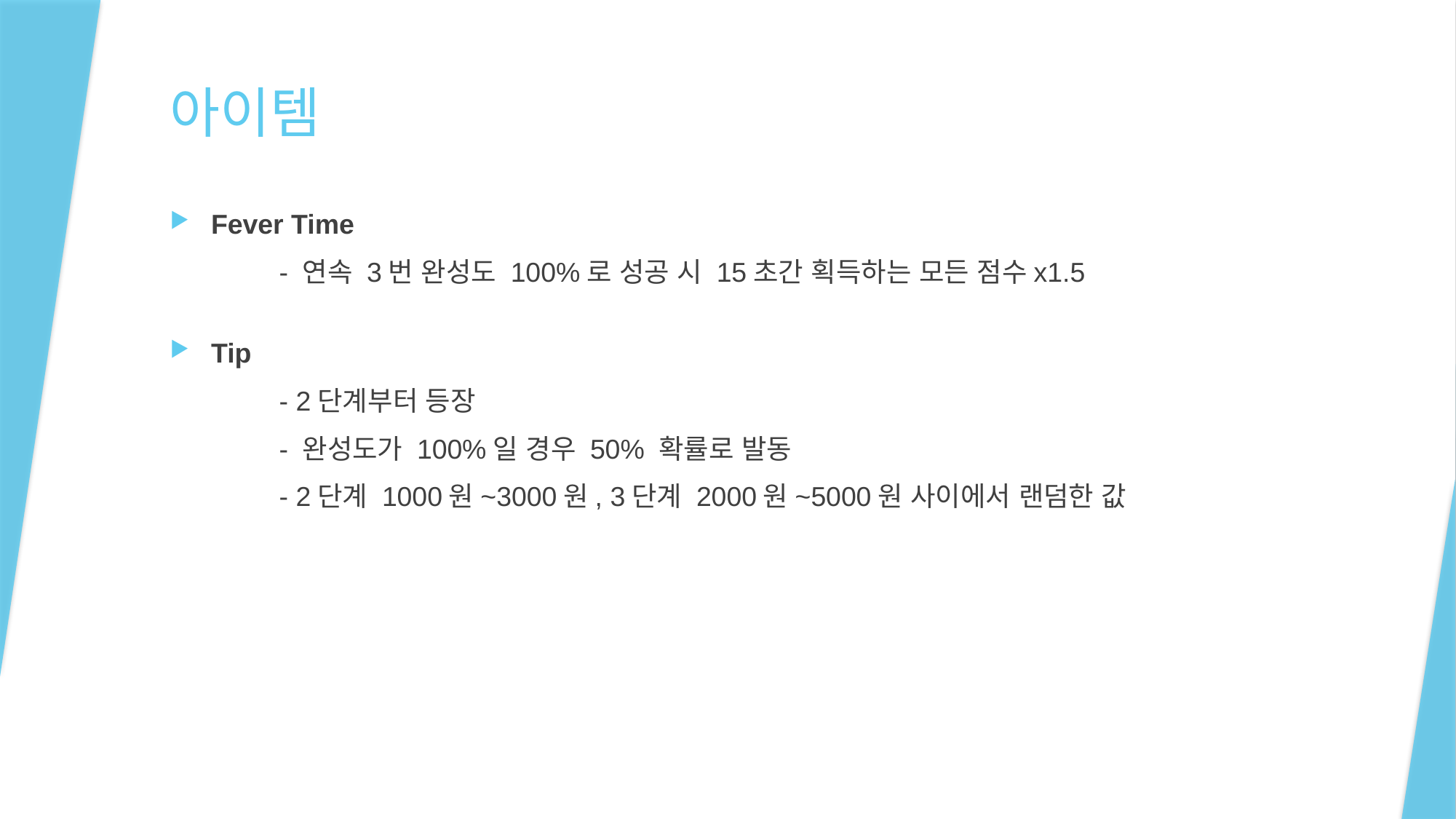

# 아이템
Fever Time
	- 연속 3번 완성도 100%로 성공 시 15초간 획득하는 모든 점수x1.5
Tip
	- 2단계부터 등장
	- 완성도가 100%일 경우 50% 확률로 발동
	- 2단계 1000원~3000원, 3단계 2000원~5000원 사이에서 랜덤한 값